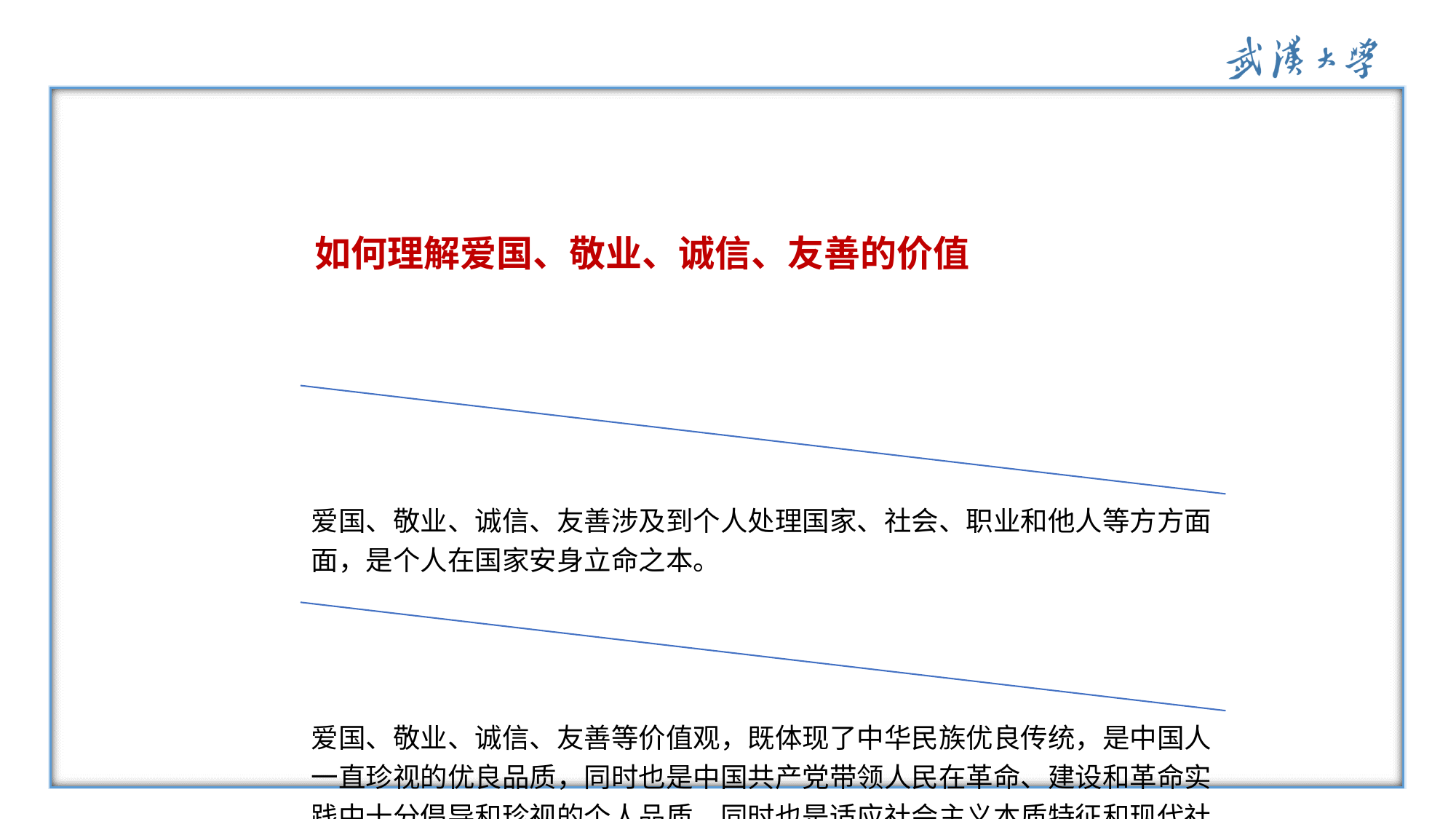

如何理解爱国、敬业、诚信、友善的价值
爱国、敬业、诚信、友善涉及到个人处理国家、社会、职业和他人等方方面面，是个人在国家安身立命之本。